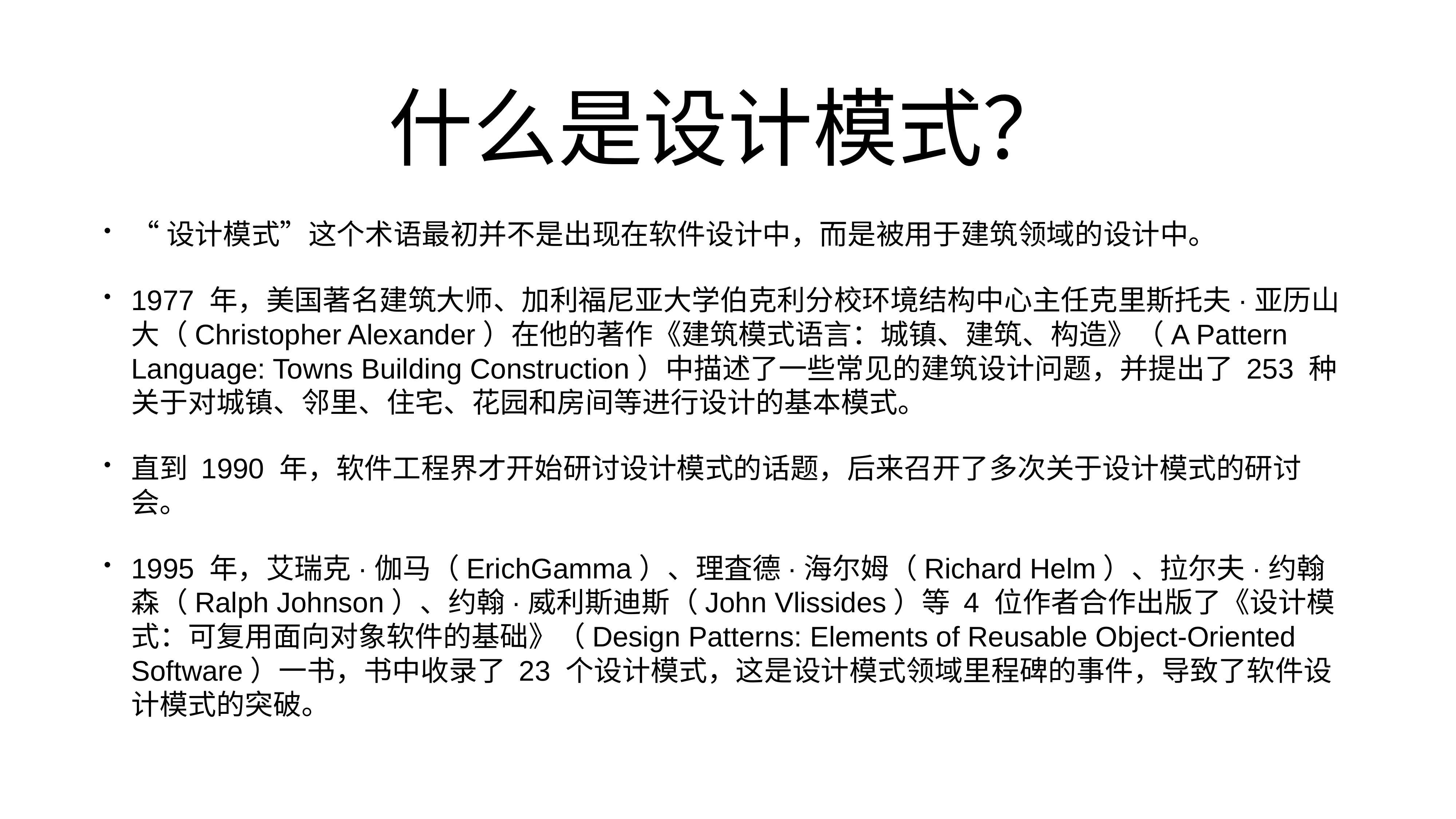

# 什么是设计模式？
“设计模式”这个术语最初并不是出现在软件设计中，而是被用于建筑领域的设计中。
1977 年，美国著名建筑大师、加利福尼亚大学伯克利分校环境结构中心主任克里斯托夫·亚历山大（Christopher Alexander）在他的著作《建筑模式语言：城镇、建筑、构造》（A Pattern Language: Towns Building Construction）中描述了一些常见的建筑设计问题，并提出了 253 种关于对城镇、邻里、住宅、花园和房间等进行设计的基本模式。
直到 1990 年，软件工程界才开始研讨设计模式的话题，后来召开了多次关于设计模式的研讨会。
1995 年，艾瑞克·伽马（ErichGamma）、理査德·海尔姆（Richard Helm）、拉尔夫·约翰森（Ralph Johnson）、约翰·威利斯迪斯（John Vlissides）等 4 位作者合作出版了《设计模式：可复用面向对象软件的基础》（Design Patterns: Elements of Reusable Object-Oriented Software）一书，书中收录了 23 个设计模式，这是设计模式领域里程碑的事件，导致了软件设计模式的突破。